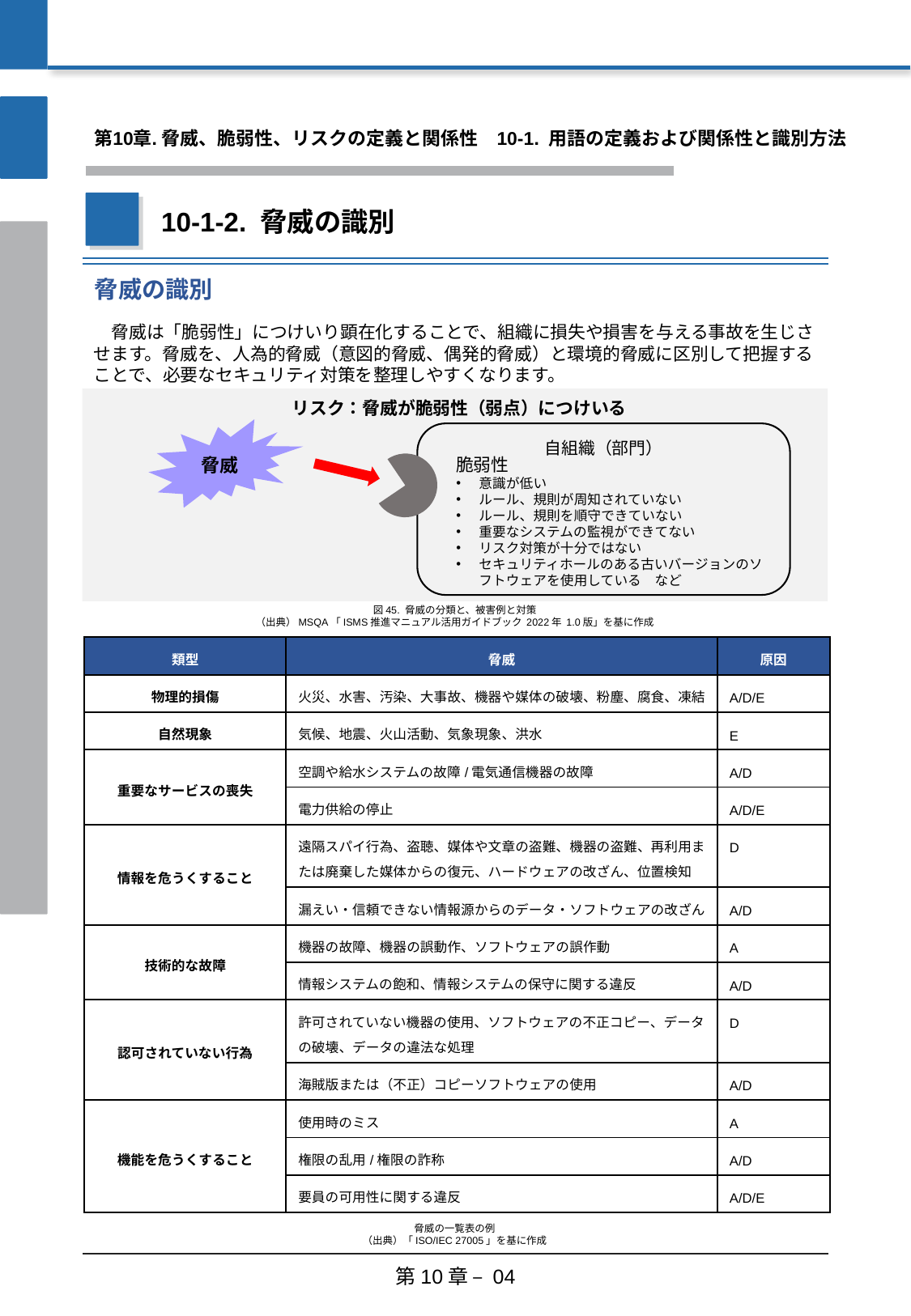

第10章. 脅威、脆弱性、リスクの定義と関係性
　10-1. 用語の定義および関係性と識別方法
10-1-2. 脅威の識別
脅威の識別
　脅威は「脆弱性」につけいり顕在化することで、組織に損失や損害を与える事故を生じさせます。脅威を、人為的脅威（意図的脅威、偶発的脅威）と環境的脅威に区別して把握することで、必要なセキュリティ対策を整理しやすくなります。

リスク：脅威が脆弱性（弱点）につけいる
脅威
自組織（部門）

脆弱性
意識が低い
ルール、規則が周知されていない
ルール、規則を順守できていない
重要なシステムの監視ができてない
リスク対策が十分ではない
セキュリティホールのある古いバージョンのソフトウェアを使用している　など
図45. 脅威の分類と、被害例と対策
（出典）MSQA「ISMS推進マニュアル活用ガイドブック 2022年 1.0版」を基に作成
| 類型 | 脅威 | 原因 |
| --- | --- | --- |
| 物理的損傷 | 火災、水害、汚染、大事故、機器や媒体の破壊、粉塵、腐食、凍結 | A/D/E |
| 自然現象 | 気候、地震、火山活動、気象現象、洪水 | E |
| 重要なサービスの喪失 | 空調や給水システムの故障/電気通信機器の故障 | A/D |
|  | 電力供給の停止 | A/D/E |
| 情報を危うくすること | 遠隔スパイ行為、盗聴、媒体や文章の盗難、機器の盗難、再利用または廃棄した媒体からの復元、ハードウェアの改ざん、位置検知 | D |
|  | 漏えい・信頼できない情報源からのデータ・ソフトウェアの改ざん | A/D |
| 技術的な故障 | 機器の故障、機器の誤動作、ソフトウェアの誤作動 | A |
|  | 情報システムの飽和、情報システムの保守に関する違反 | A/D |
| 認可されていない行為 | 許可されていない機器の使用、ソフトウェアの不正コピー、データの破壊、データの違法な処理 | D |
|  | 海賊版または（不正）コピーソフトウェアの使用 | A/D |
| 機能を危うくすること | 使用時のミス | A |
|  | 権限の乱用/権限の詐称 | A/D |
|  | 要員の可用性に関する違反 | A/D/E |
A：偶発的脅威（Accidental）　D：意図的脅威（Deliberate）　E：環境的脅威（Environmental）
脅威の一覧表の例
（出典）「ISO/IEC 27005」を基に作成
第10章 – 04